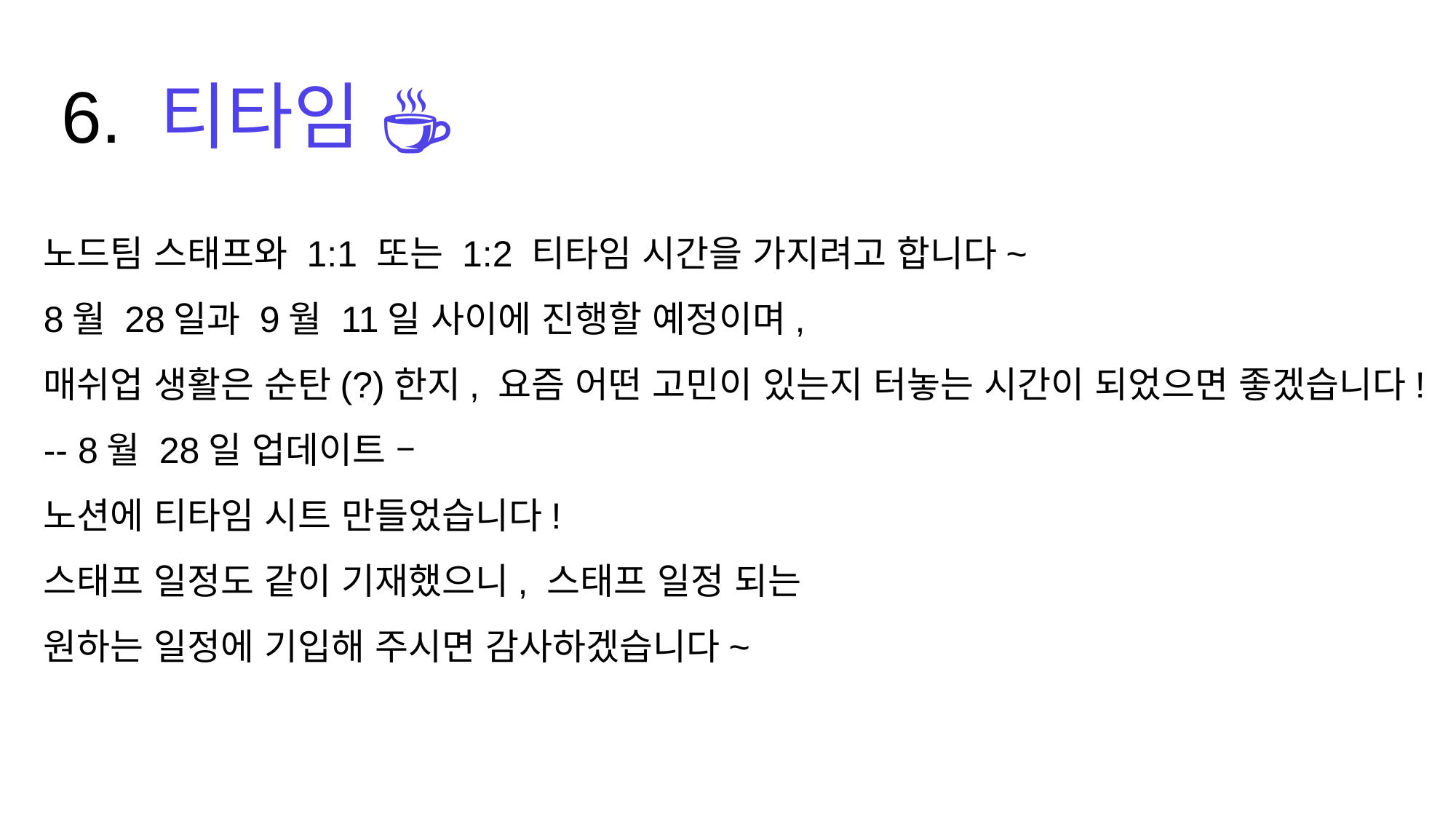

6. 티타임 ☕️
노드팀 스태프와 1:1 또는 1:2 티타임 시간을 가지려고 합니다~
8월 28일과 9월 11일 사이에 진행할 예정이며,
매쉬업 생활은 순탄(?)한지, 요즘 어떤 고민이 있는지 터놓는 시간이 되었으면 좋겠습니다!
-- 8월 28일 업데이트 –
노션에 티타임 시트 만들었습니다!
스태프 일정도 같이 기재했으니, 스태프 일정 되는
원하는 일정에 기입해 주시면 감사하겠습니다~